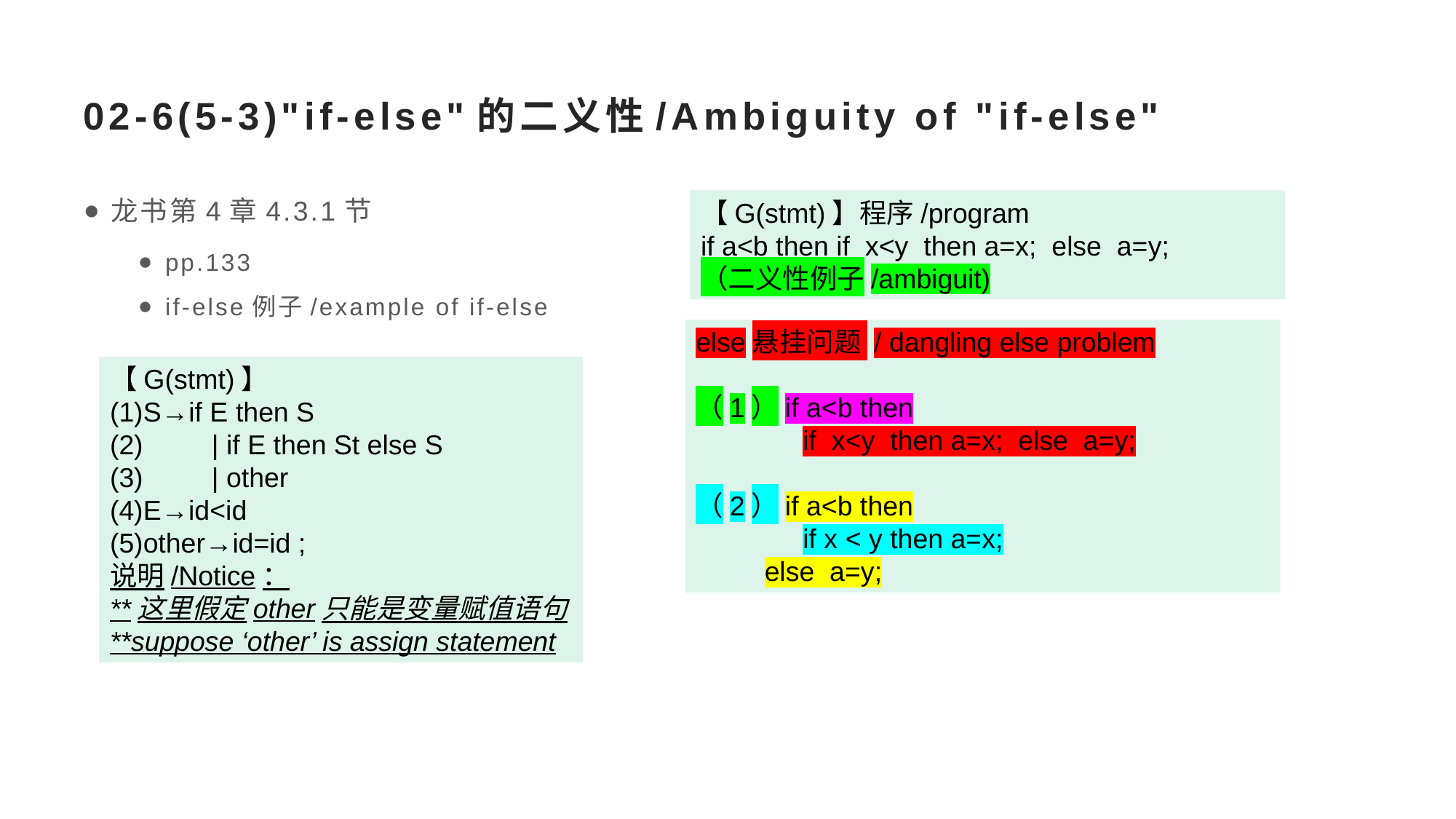

# 02-6(5-3)"if-else"的二义性/Ambiguity of "if-else"
龙书第4章4.3.1节
pp.133
if-else例子/example of if-else

【G(stmt)】程序/program
if a<b then if  x<y  then a=x;  else  a=y;
（二义性例子/ambiguit)
else悬挂问题 / dangling else problem

（1）if a<b then
              if  x<y  then a=x;  else  a=y;

（2）if a<b then
              if x < y then a=x;
         else  a=y;
【G(stmt)】
(1)S→if E then S
(2)         | if E then St else S
(3)         | other
(4)E→id<id
(5)other→id=id ;
说明/Notice：
**这里假定other只能是变量赋值语句
**suppose ‘other’ is assign statement
64